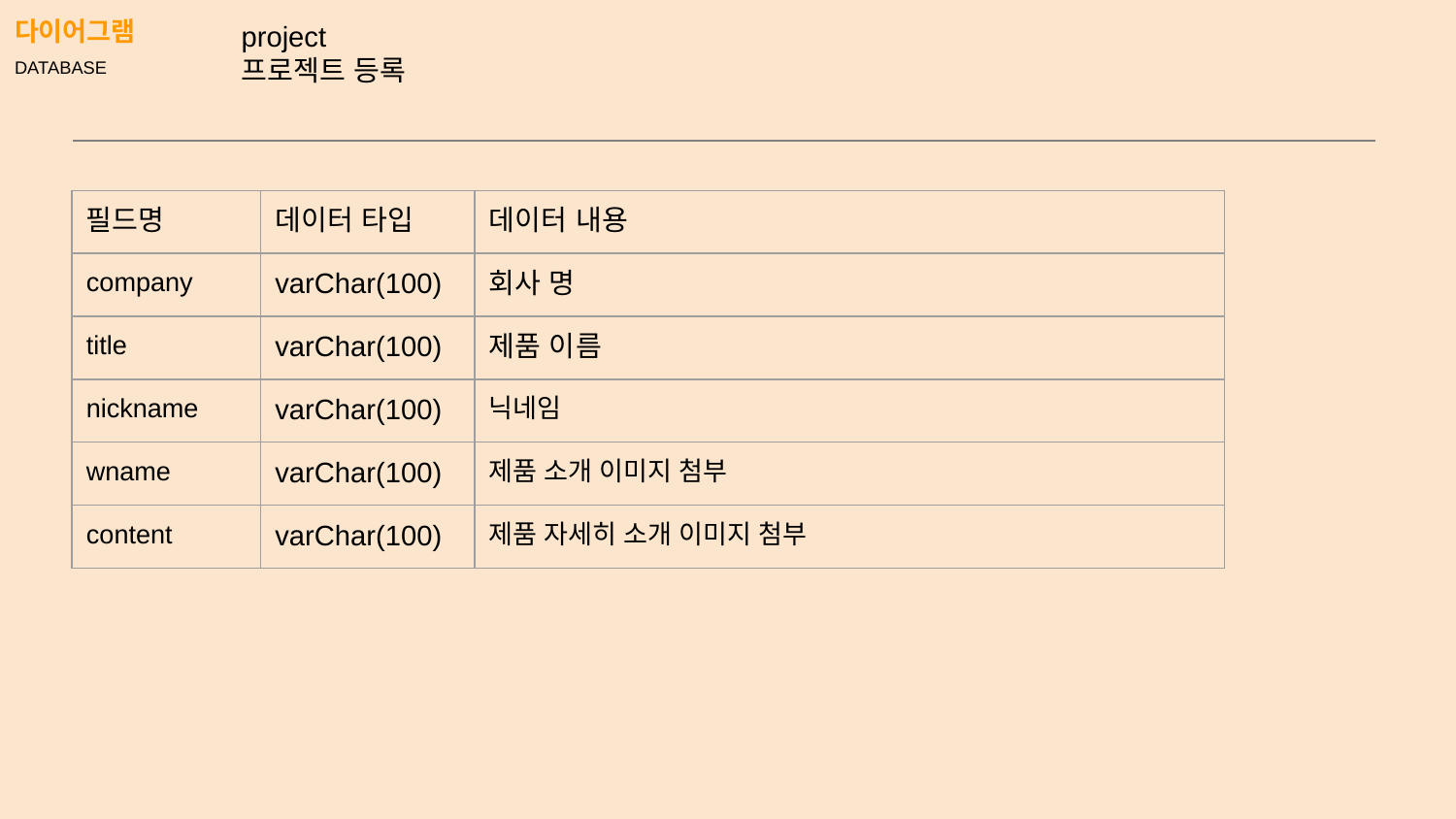

# 다이어그램
DATABASE

project
프로젝트 등록
| 필드명 | 데이터 타입 | 데이터 내용 |
| --- | --- | --- |
| company | varChar(100) | 회사 명 |
| title | varChar(100) | 제품 이름 |
| nickname | varChar(100) | 닉네임 |
| wname | varChar(100) | 제품 소개 이미지 첨부 |
| content | varChar(100) | 제품 자세히 소개 이미지 첨부 |